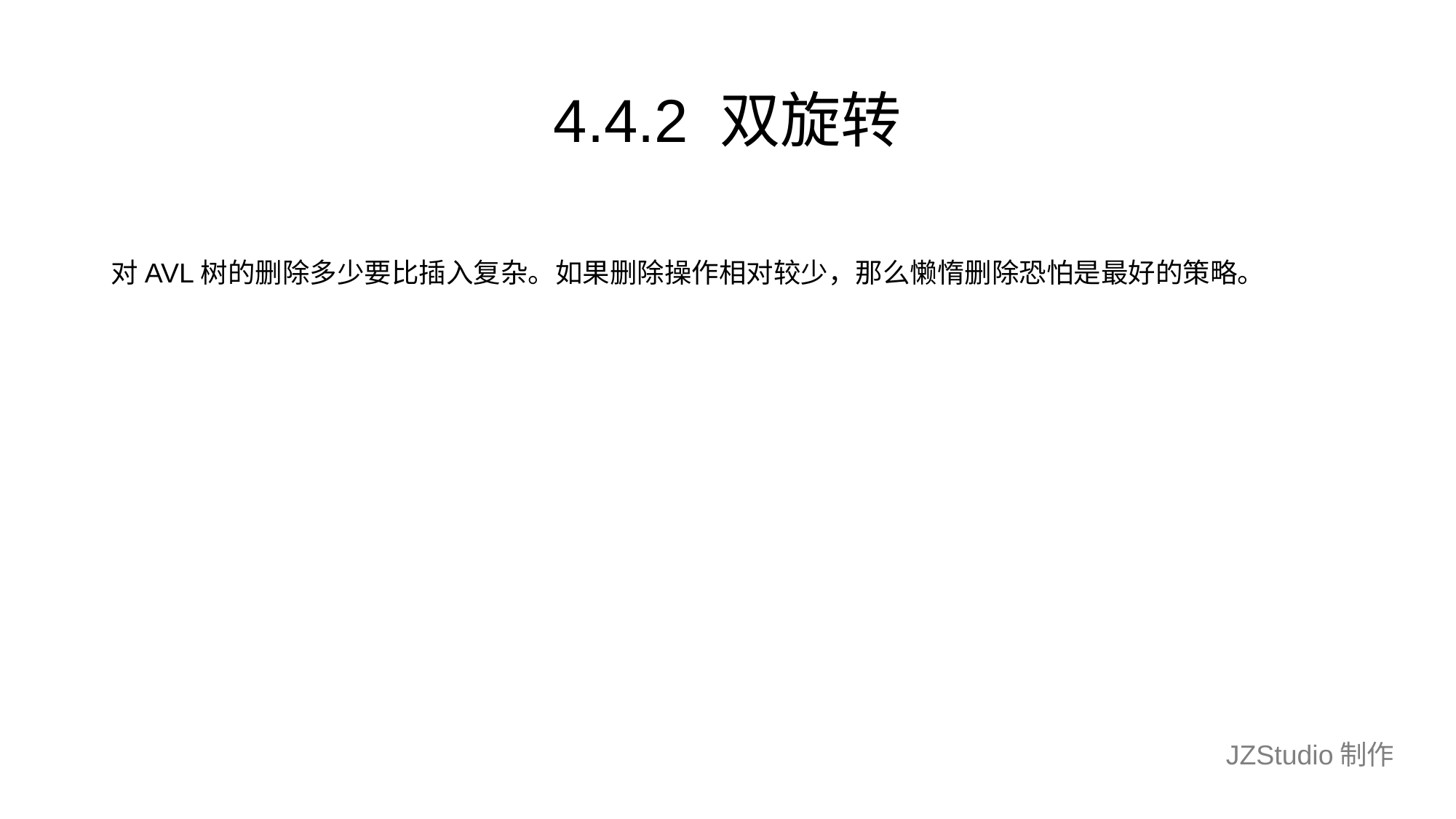

# 4.4.2 双旋转

对AVL树的删除多少要比插入复杂。如果删除操作相对较少，那么懒惰删除恐怕是最好的策略。